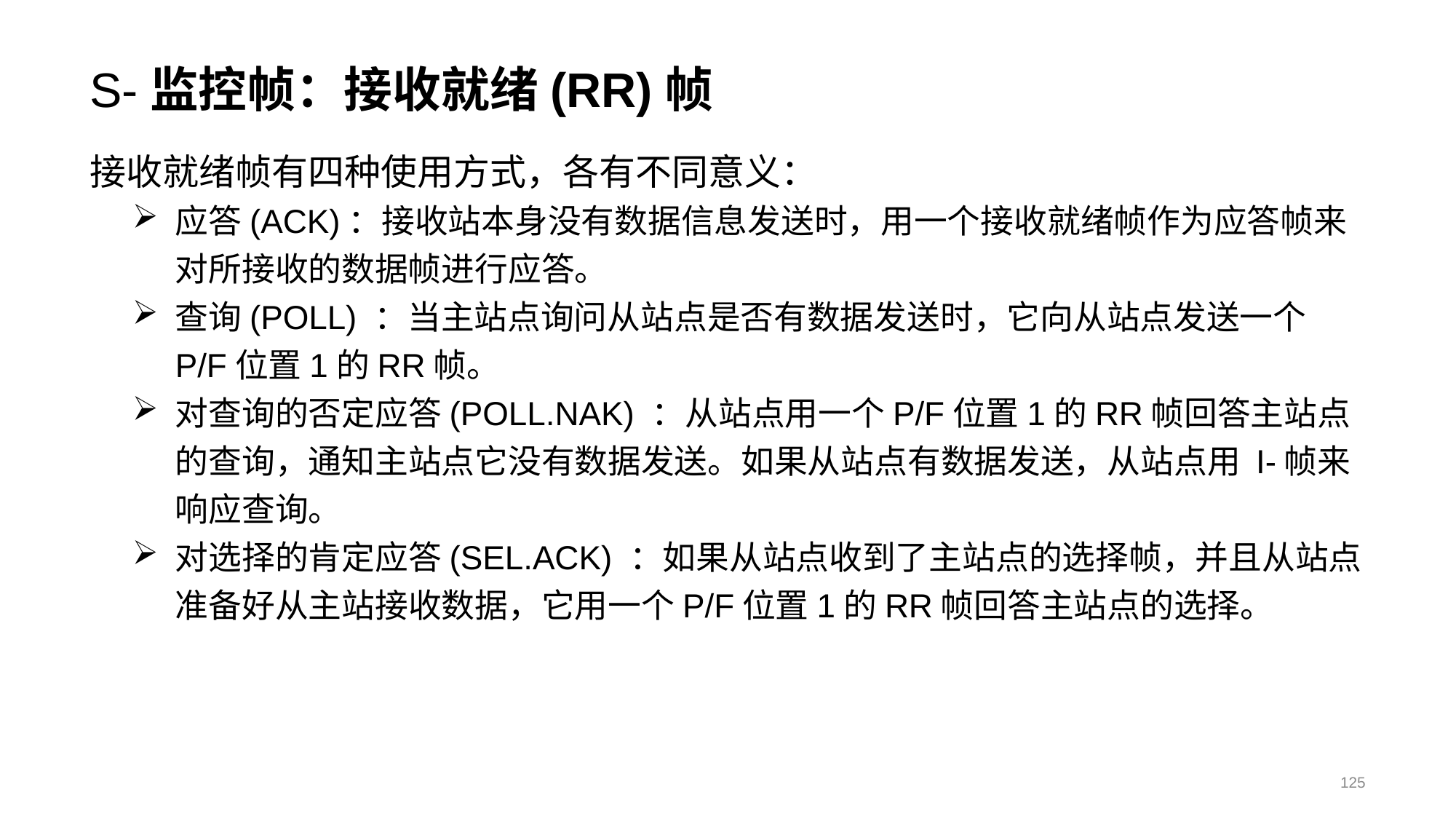

# S-监控帧：接收就绪(RR)帧
接收就绪帧有四种使用方式，各有不同意义：
应答(ACK)：接收站本身没有数据信息发送时，用一个接收就绪帧作为应答帧来对所接收的数据帧进行应答。
查询(POLL) ：当主站点询问从站点是否有数据发送时，它向从站点发送一个P/F位置1的RR帧。
对查询的否定应答(POLL.NAK) ：从站点用一个P/F位置1的RR帧回答主站点的查询，通知主站点它没有数据发送。如果从站点有数据发送，从站点用 I-帧来响应查询。
对选择的肯定应答(SEL.ACK) ：如果从站点收到了主站点的选择帧，并且从站点准备好从主站接收数据，它用一个P/F位置1的RR帧回答主站点的选择。

125